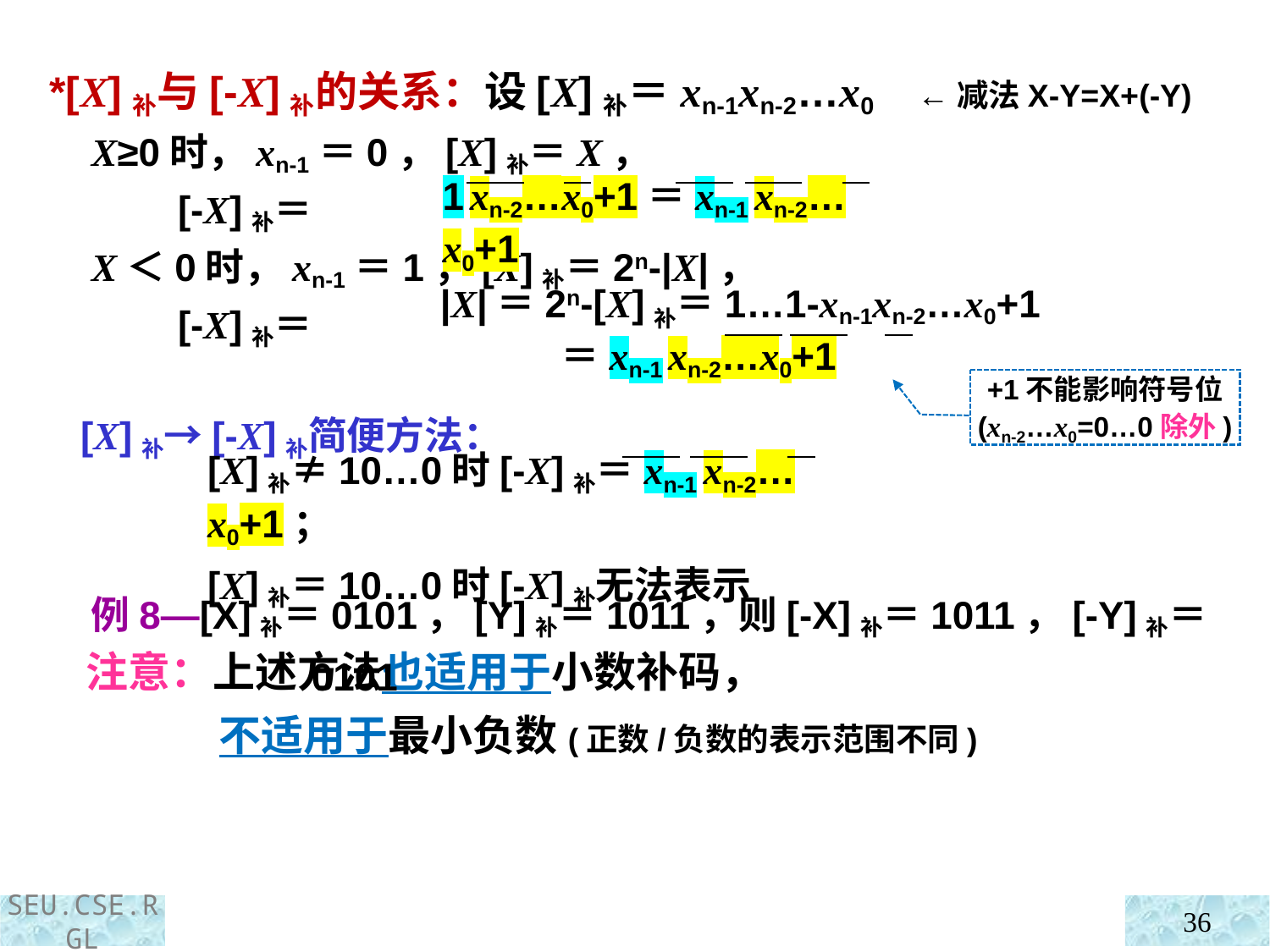

*[X]补与[-X]补的关系：设[X]补＝xn-1xn-2…x0    ←减法X-Y=X+(-Y)
     X≥0时，xn-1＝0，[X]补＝X，
             [-X]补＝
     X＜0时，xn-1＝1，[X]补＝2n-|X|，
             [-X]补＝

    [X]补→[-X]补简便方法：

     例8—[X]补＝0101，[Y]补＝1011，则[-X]补＝1011，[-Y]补＝0101
1 xn-2…x0+1＝xn-1 xn-2…x0+1
|X|＝2n-[X]补＝1…1-xn-1xn-2…x0+1
             ＝xn-1 xn-2…x0+1
+1不能影响符号位
(xn-2…x0=0…0除外)
[X]补≠10…0时[-X]补＝xn-1 xn-2…x0+1；
[X]补＝10…0时[-X]补无法表示
    注意：上述方法也适用于小数补码，
                  不适用于最小负数(正数/负数的表示范围不同)
36